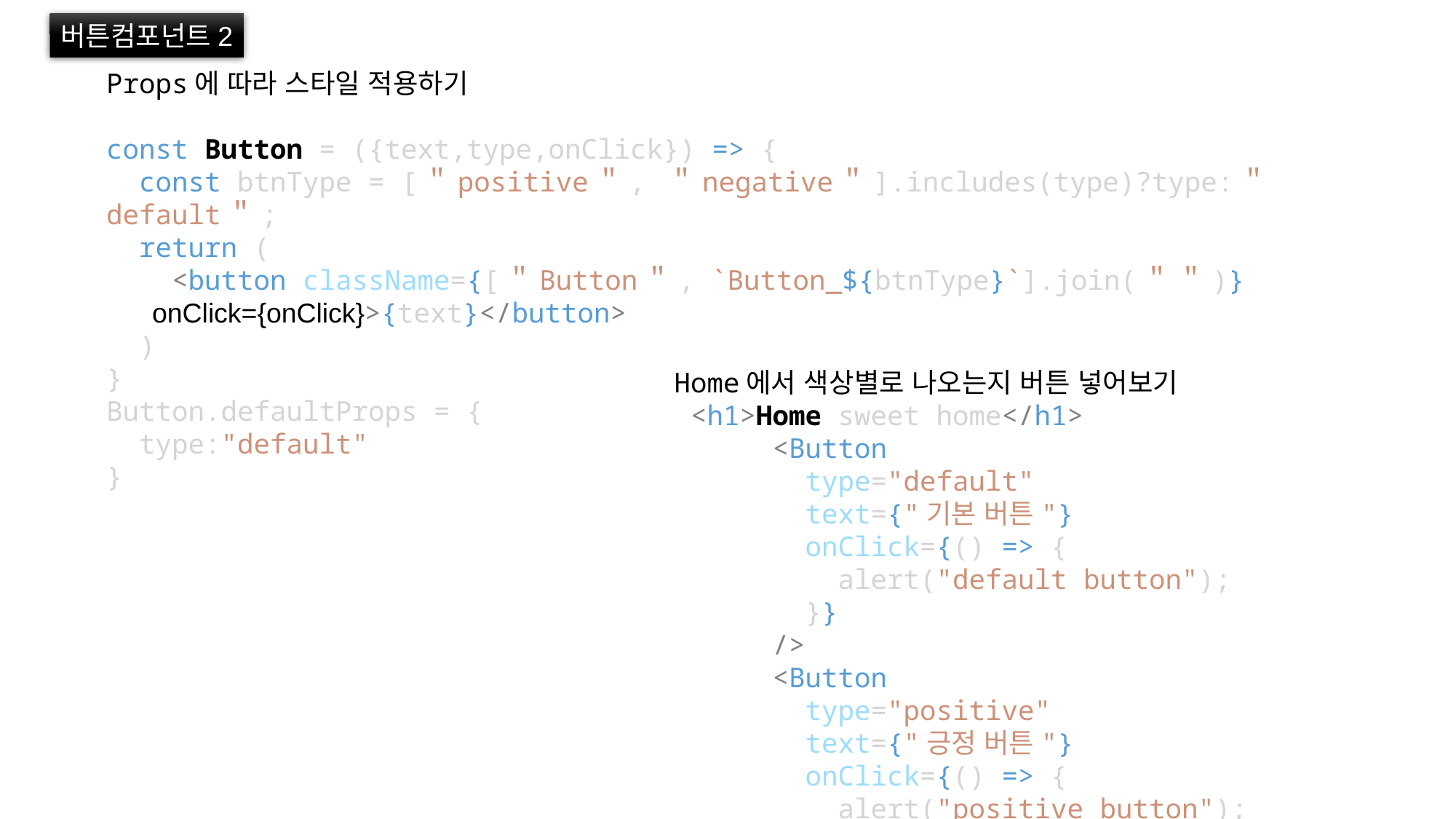

버튼컴포넌트2
Props에 따라 스타일 적용하기

const Button = ({text,type,onClick}) => {
  const btnType = [＂positive＂, ＂negative＂].includes(type)?type:＂default＂;
  return (
    <button className={[＂Button＂, `Button_${btnType}`].join(＂ ＂)}
      onClick={onClick}>{text}</button>
  )
}
Button.defaultProps = {
  type:"default"
}

Home에서 색상별로 나오는지 버튼 넣어보기
 <h1>Home sweet home</h1>
      <Button
        type="default"
        text={"기본 버튼"}
        onClick={() => {
          alert("default button");
        }}
      />
      <Button
        type="positive"
        text={"긍정 버튼"}
        onClick={() => {
          alert("positive button");
        }}
      />
      <Button
        type="negative"
        text={"부정 버튼"}
        onClick={() => {
          alert("negative button");
        }}
      />
    </div>